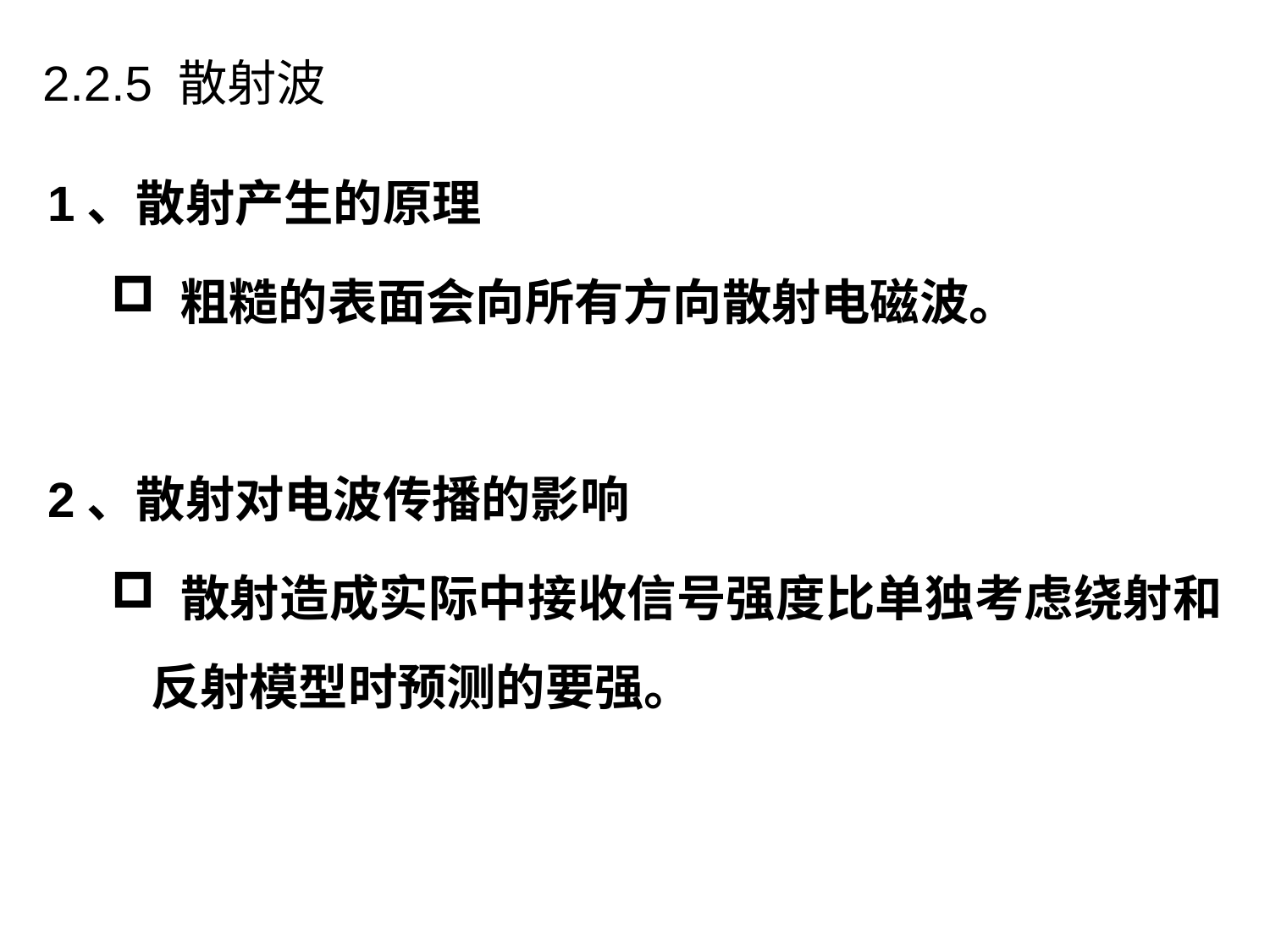

# 2.2.5 散射波
1、散射产生的原理
 粗糙的表面会向所有方向散射电磁波。

2、散射对电波传播的影响
 散射造成实际中接收信号强度比单独考虑绕射和反射模型时预测的要强。